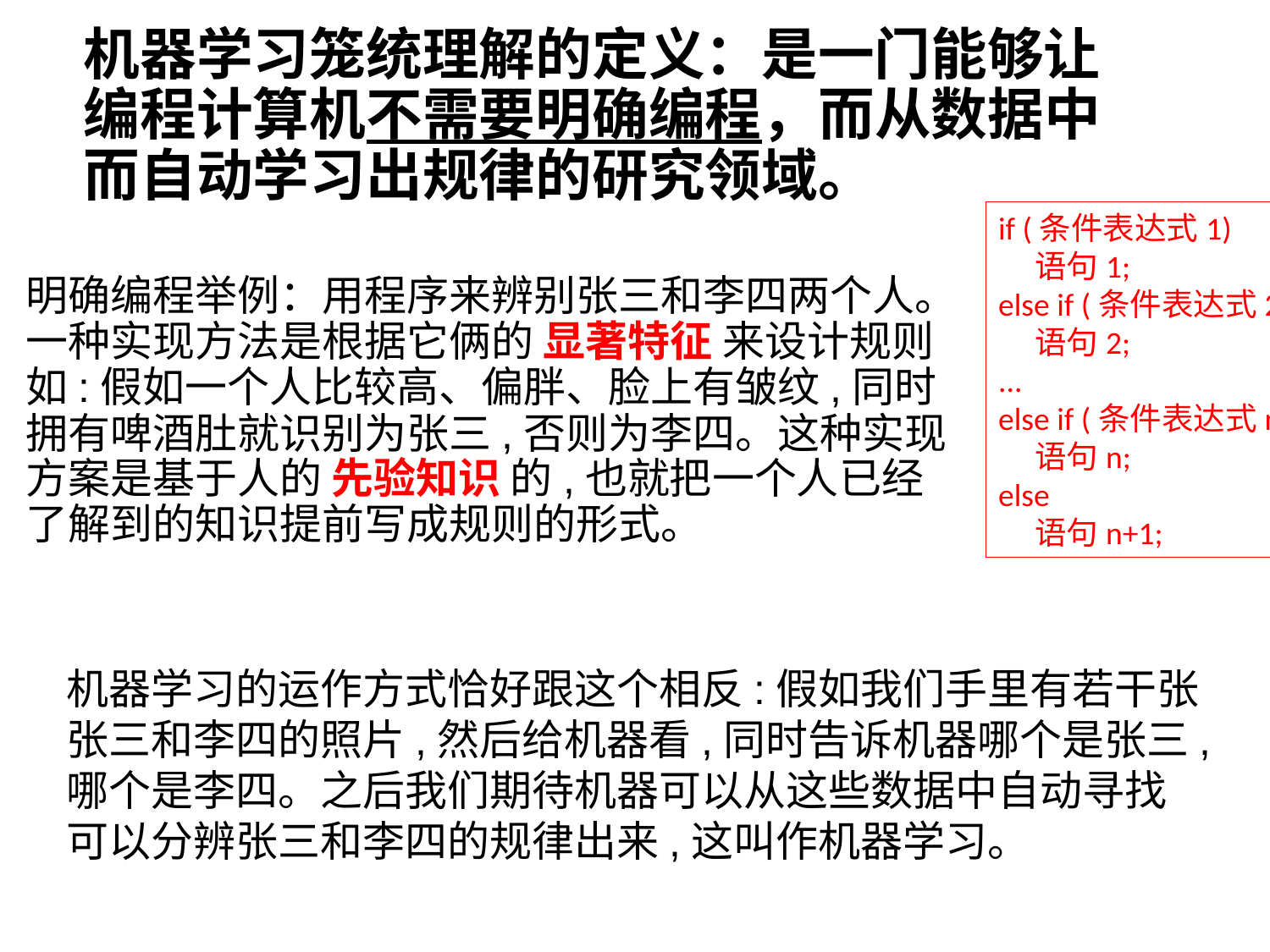

机器学习笼统理解的定义：是一门能够让编程计算机不需要明确编程，而从数据中而自动学习出规律的研究领域。
if (条件表达式1)
    语句1;
else if (条件表达式2)
    语句2;
...
else if (条件表达式n)
    语句n;
else
    语句n+1;
明确编程举例：用程序来辨别张三和李四两个人。一种实现方法是根据它俩的 显著特征 来设计规则如:假如一个人比较高、偏胖、脸上有皱纹,同时拥有啤酒肚就识别为张三,否则为李四。这种实现方案是基于人的 先验知识 的,也就把一个人已经了解到的知识提前写成规则的形式。
机器学习的运作方式恰好跟这个相反:假如我们手里有若干张张三和李四的照片,然后给机器看,同时告诉机器哪个是张三,哪个是李四。之后我们期待机器可以从这些数据中自动寻找可以分辨张三和李四的规律出来,这叫作机器学习。